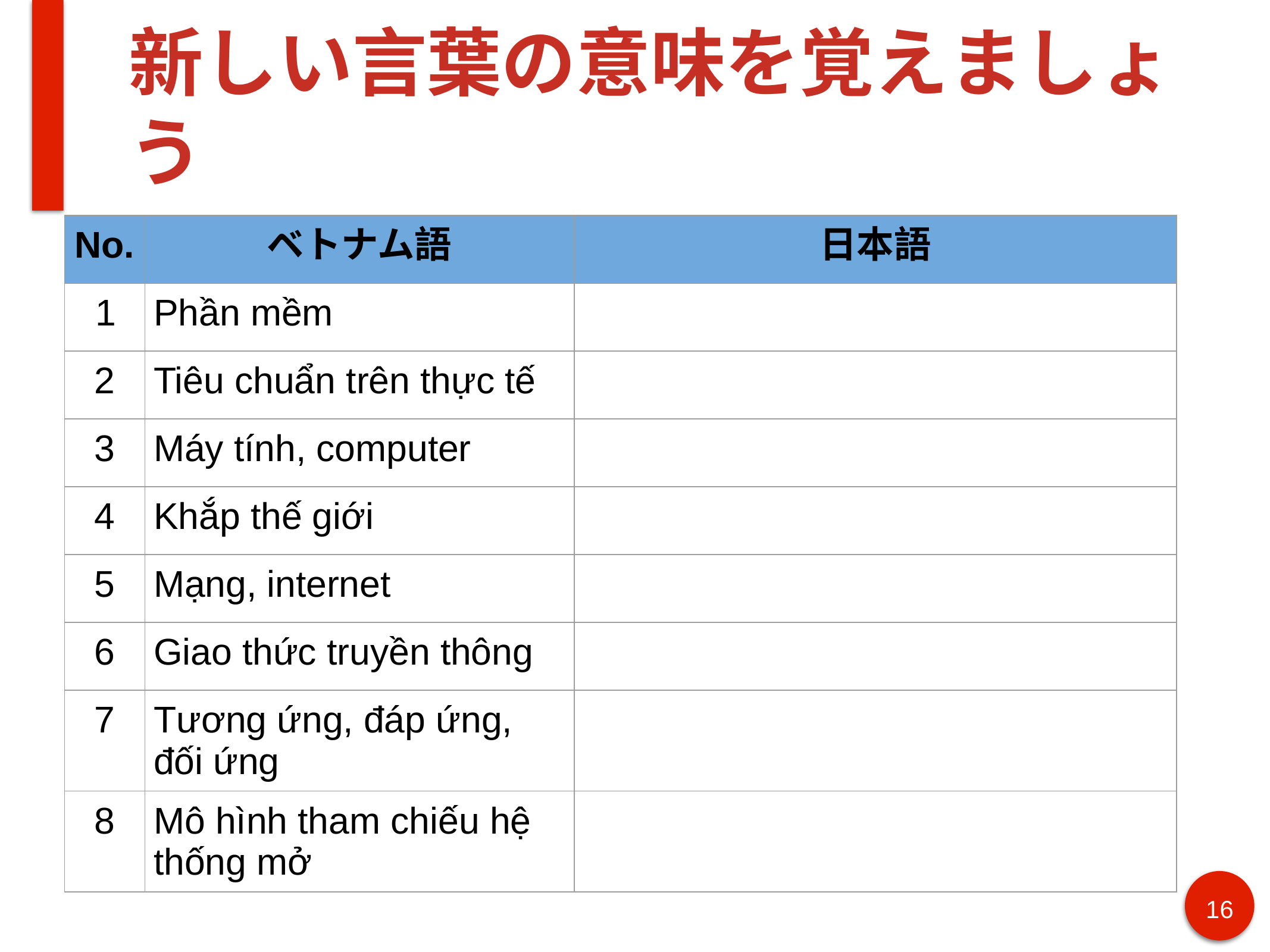

# 新しい言葉の意味を覚えましょう
| No. | ベトナム語 | 日本語 |
| --- | --- | --- |
| 1 | Phần mềm |  |
| 2 | Tiêu chuẩn trên thực tế |  |
| 3 | Máy tính, computer |  |
| 4 | Khắp thế giới |  |
| 5 | Mạng, internet |  |
| 6 | Giao thức truyền thông |  |
| 7 | Tương ứng, đáp ứng, đối ứng |  |
| 8 | Mô hình tham chiếu hệ thống mở |  |
16